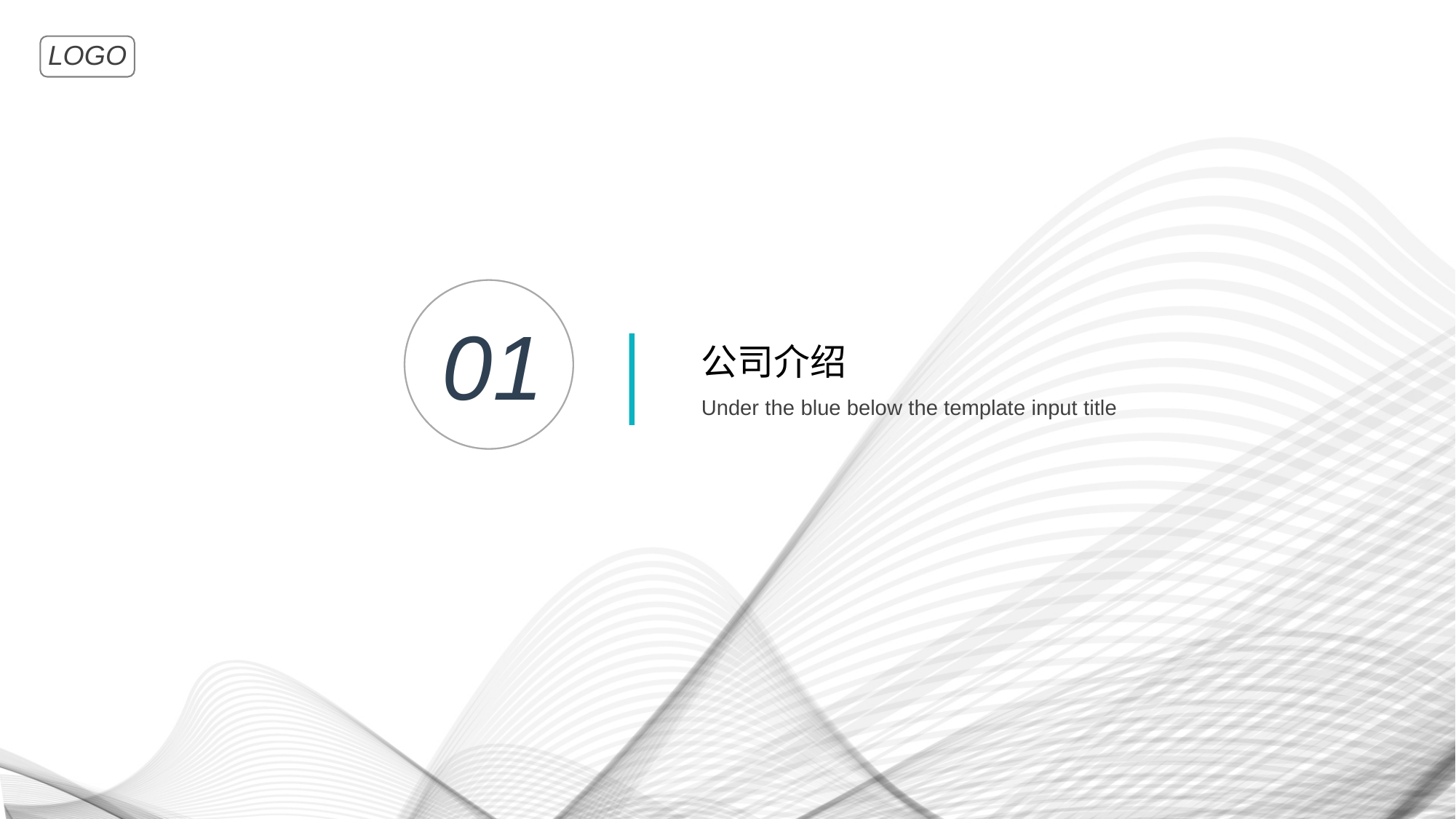

01

公司介绍
Under the blue below the template input title